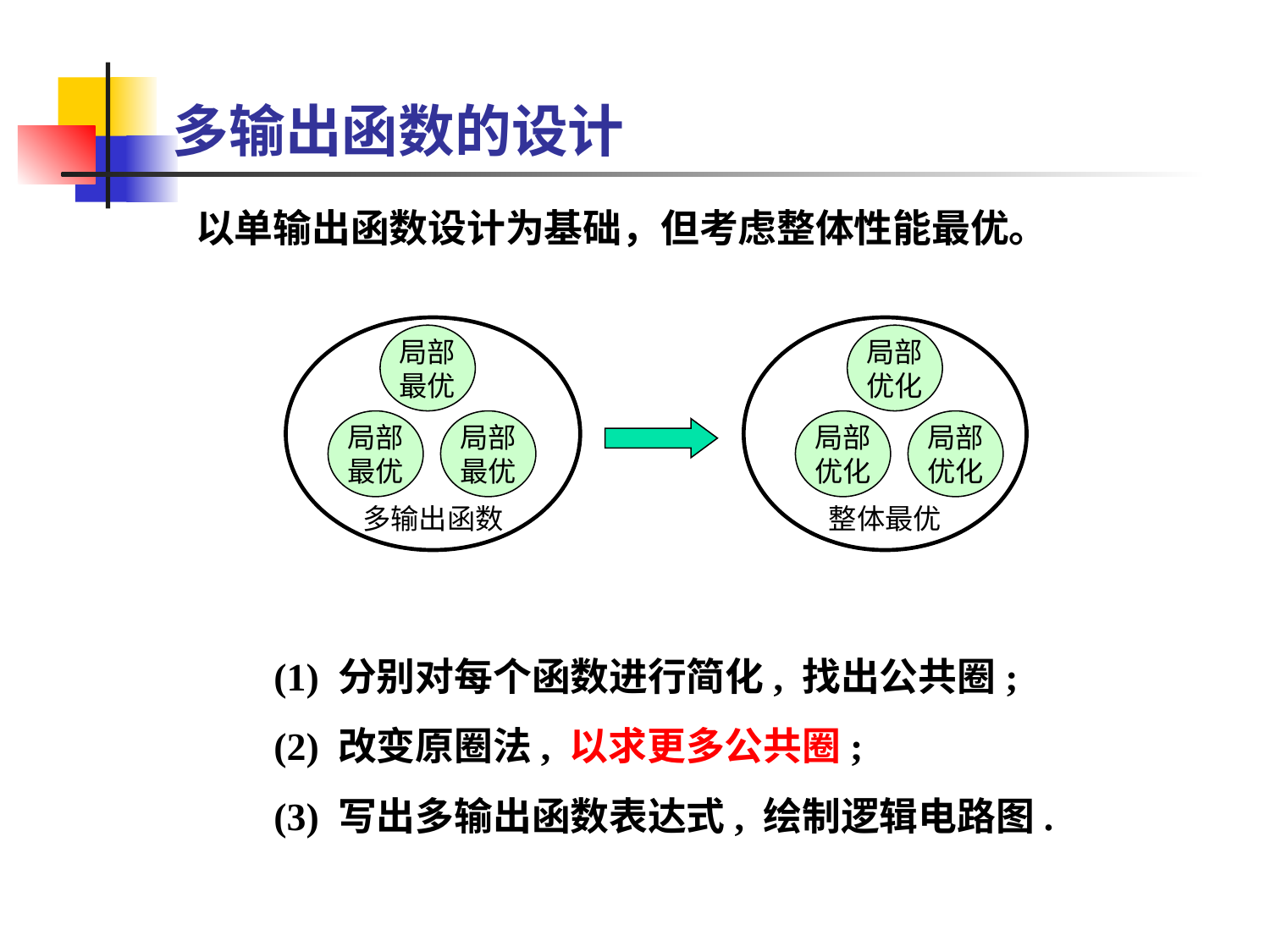

多输出函数的设计
以单输出函数设计为基础，但考虑整体性能最优。

多输出函数

整体最优
局部
最优
局部
优化
局部
最优
局部
最优
局部
优化
局部
优化

(1) 分别对每个函数进行简化, 找出公共圈;
(2) 改变原圈法, 以求更多公共圈;
(3) 写出多输出函数表达式, 绘制逻辑电路图.